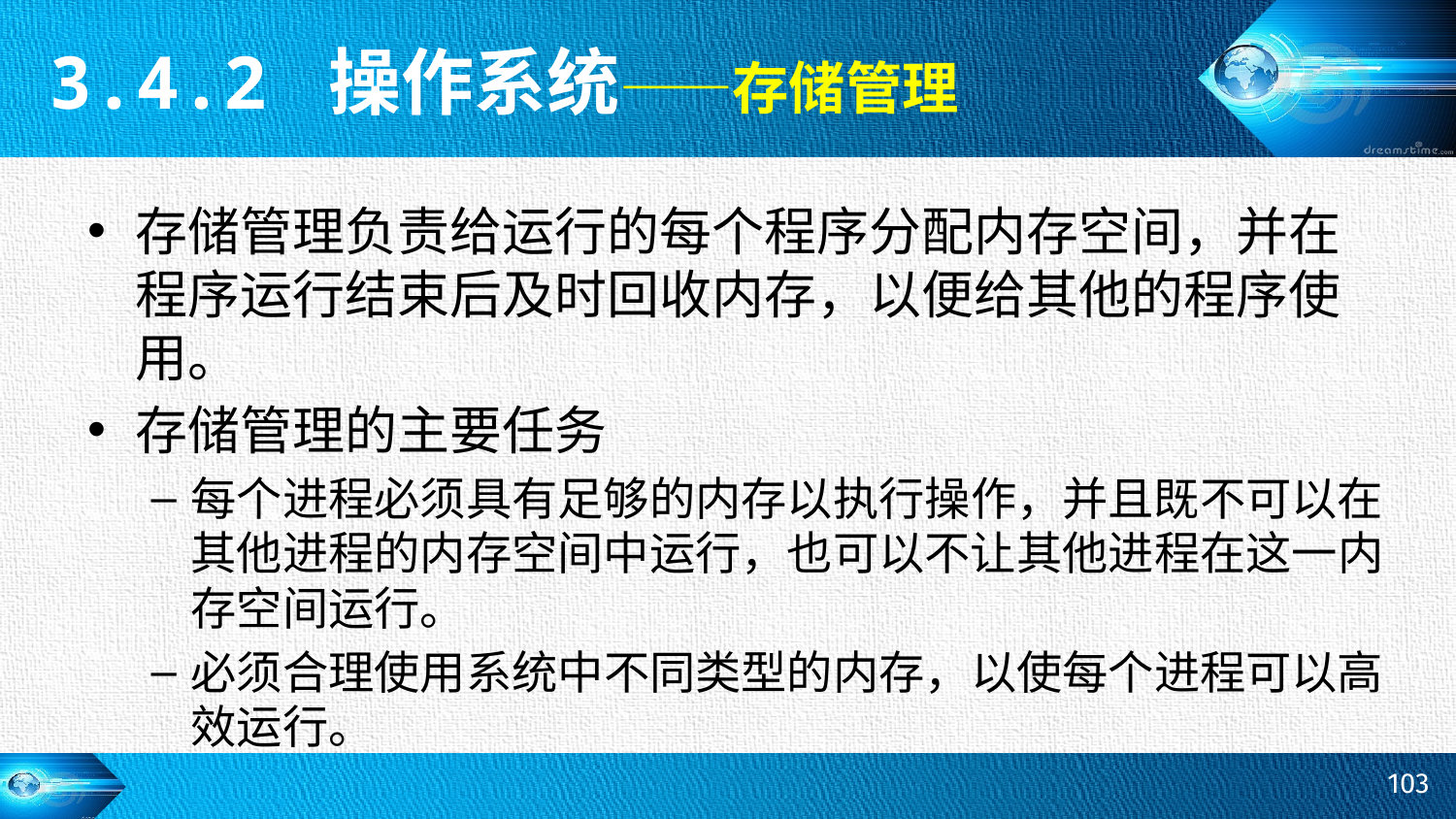

3.4.2 操作系统——存储管理
存储管理负责给运行的每个程序分配内存空间，并在程序运行结束后及时回收内存，以便给其他的程序使用。
存储管理的主要任务
每个进程必须具有足够的内存以执行操作，并且既不可以在其他进程的内存空间中运行，也可以不让其他进程在这一内存空间运行。
必须合理使用系统中不同类型的内存，以使每个进程可以高效运行。
103